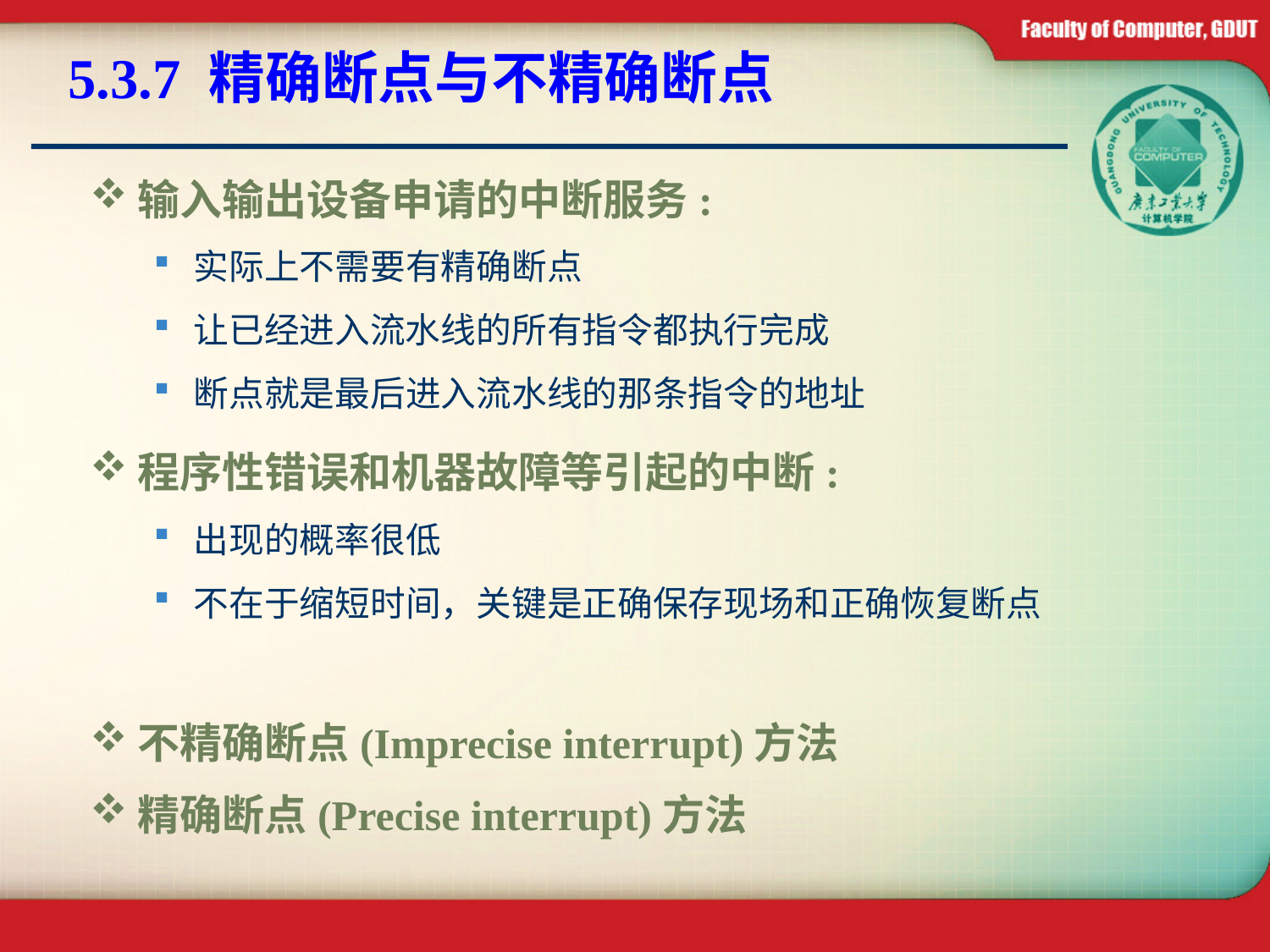

# 5.3.7 精确断点与不精确断点
输入输出设备申请的中断服务:
实际上不需要有精确断点
让已经进入流水线的所有指令都执行完成
断点就是最后进入流水线的那条指令的地址
程序性错误和机器故障等引起的中断:
出现的概率很低
不在于缩短时间，关键是正确保存现场和正确恢复断点

不精确断点(Imprecise interrupt)方法
精确断点(Precise interrupt)方法